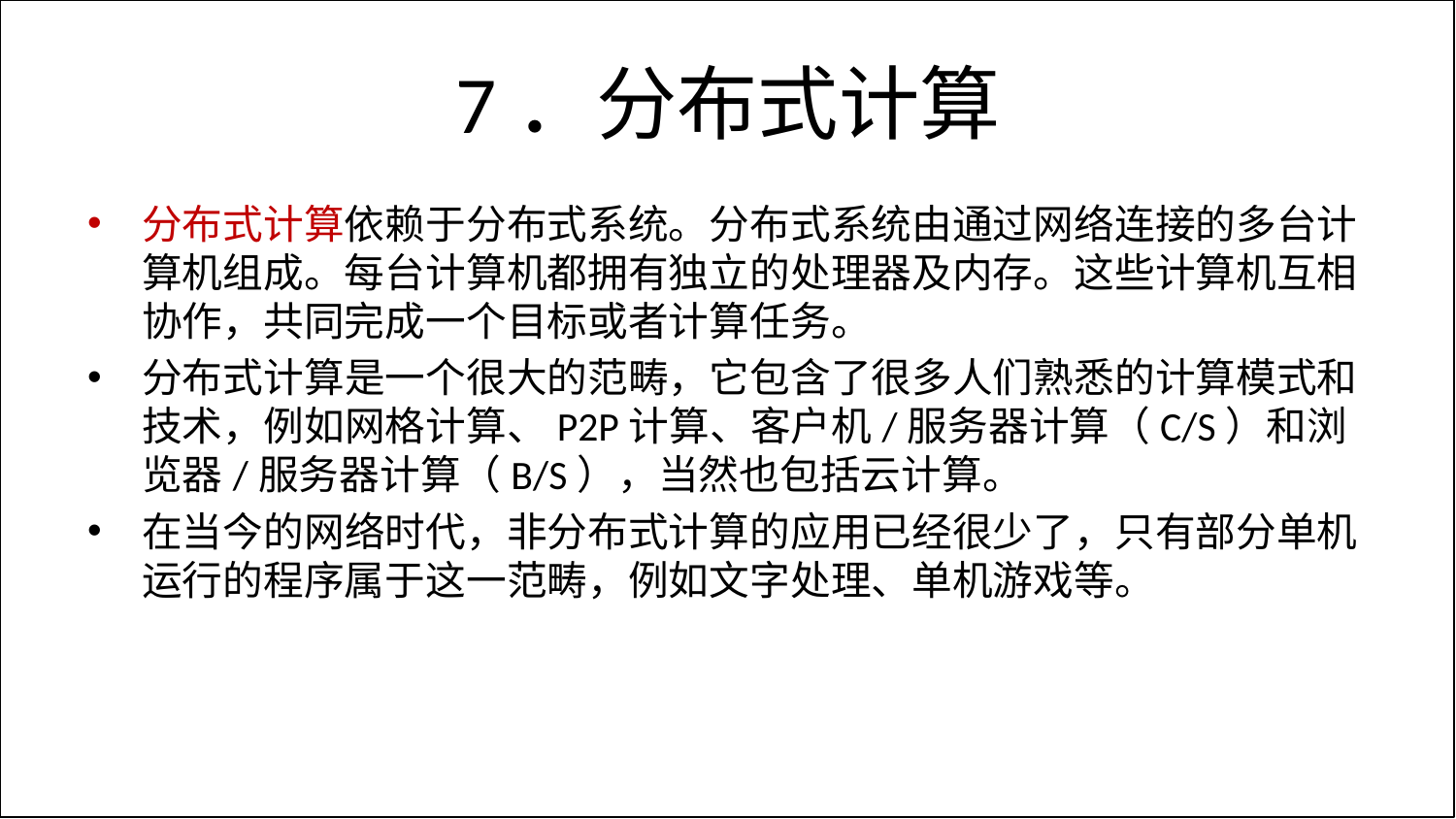

# 7．分布式计算
分布式计算依赖于分布式系统。分布式系统由通过网络连接的多台计算机组成。每台计算机都拥有独立的处理器及内存。这些计算机互相协作，共同完成一个目标或者计算任务。
分布式计算是一个很大的范畴，它包含了很多人们熟悉的计算模式和技术，例如网格计算、P2P计算、客户机/服务器计算（C/S）和浏览器/服务器计算（B/S），当然也包括云计算。
在当今的网络时代，非分布式计算的应用已经很少了，只有部分单机运行的程序属于这一范畴，例如文字处理、单机游戏等。